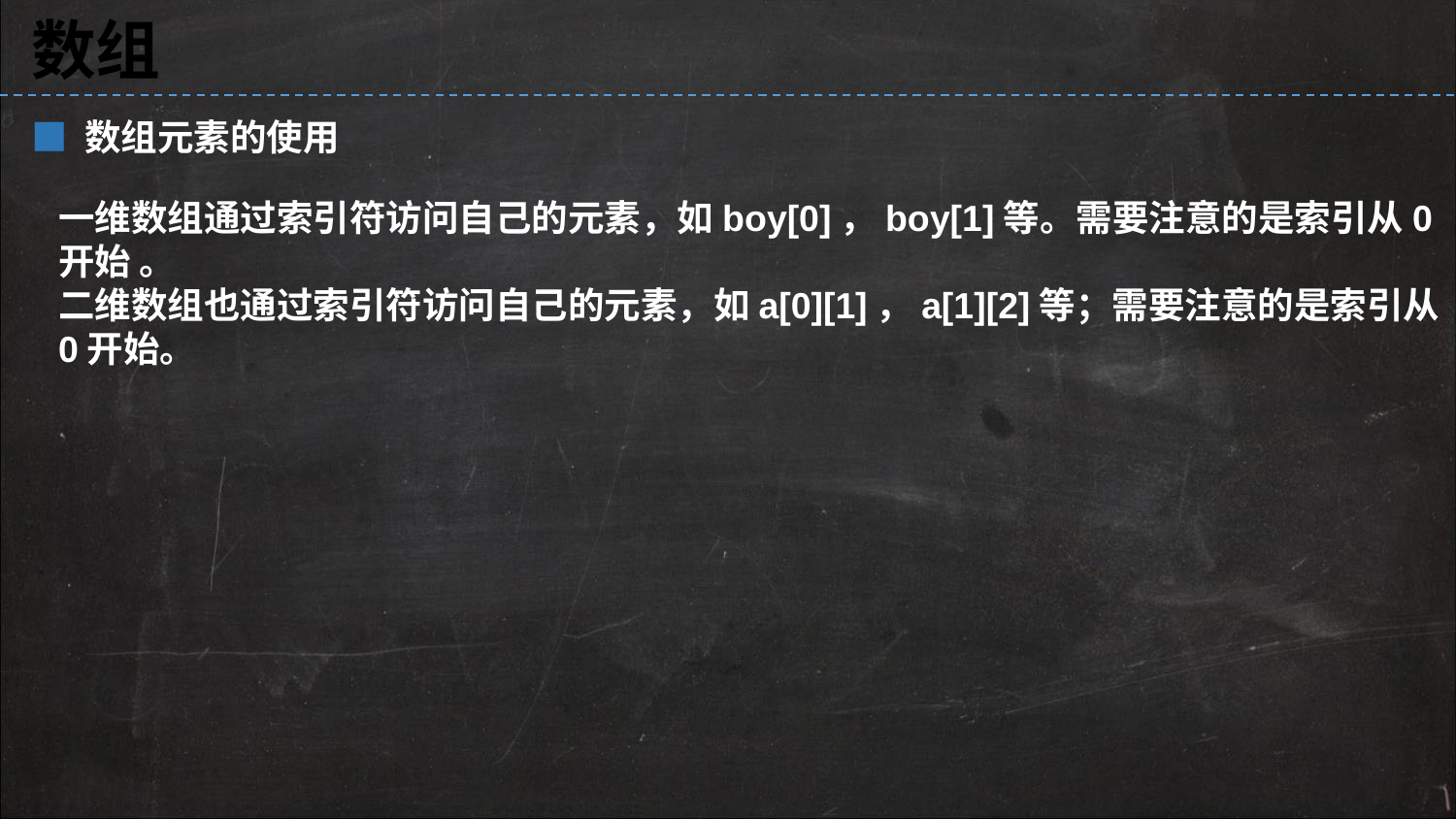

数组
■ 数组元素的使用
一维数组通过索引符访问自己的元素，如boy[0]，boy[1]等。需要注意的是索引从0开始 。
二维数组也通过索引符访问自己的元素，如a[0][1]，a[1][2]等；需要注意的是索引从0开始。